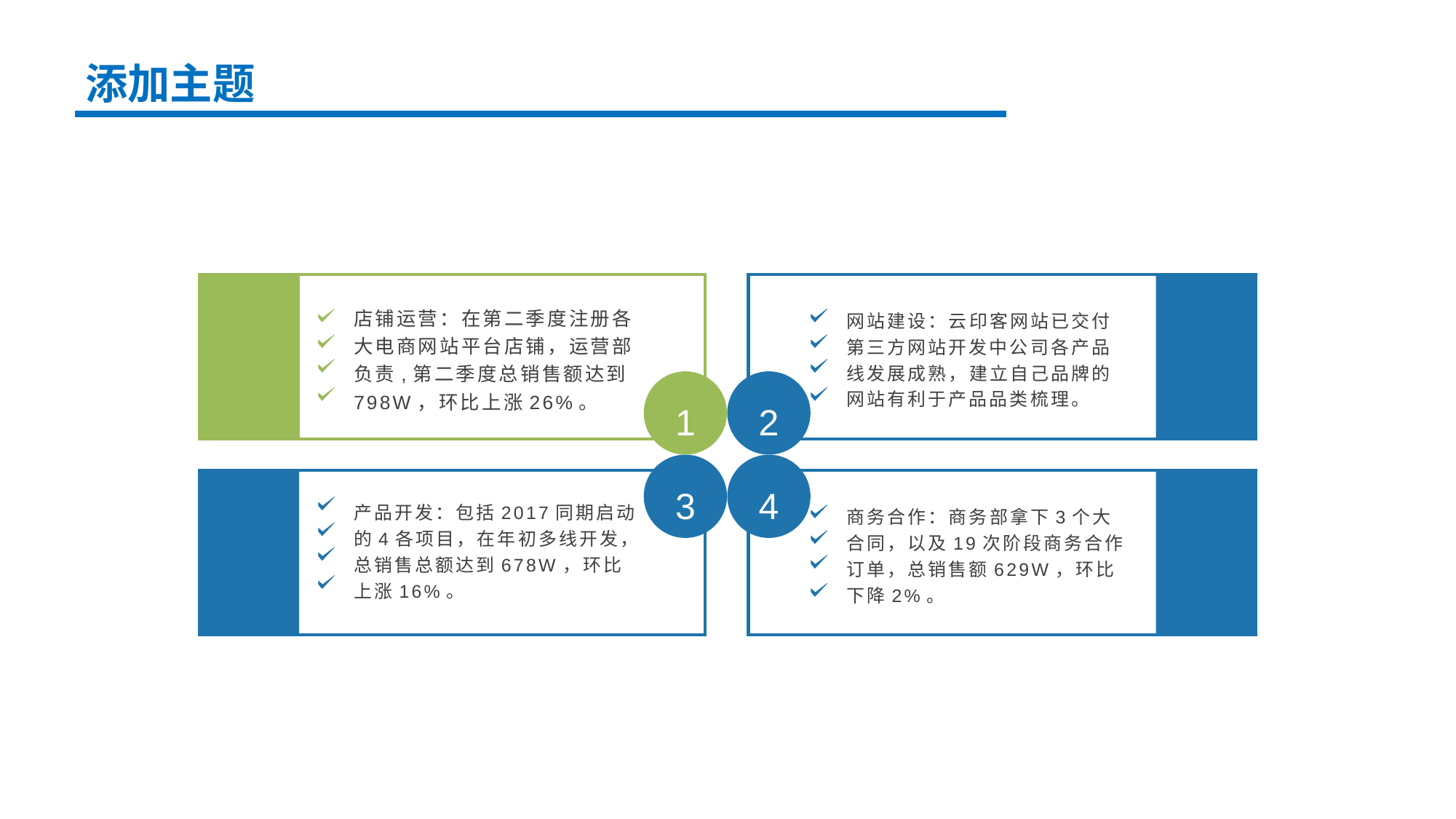

添加主题
ss

店铺运营：在第二季度注册各大电商网站平台店铺，运营部负责,第二季度总销售额达到798W，环比上涨26%。
网站建设：云印客网站已交付第三方网站开发中公司各产品线发展成熟，建立自己品牌的网站有利于产品品类梳理。

2
1

3
4

产品开发：包括2017同期启动的4各项目，在年初多线开发，总销售总额达到678W，环比上涨16%。
商务合作：商务部拿下3个大合同，以及19次阶段商务合作订单，总销售额629W，环比下降2%。